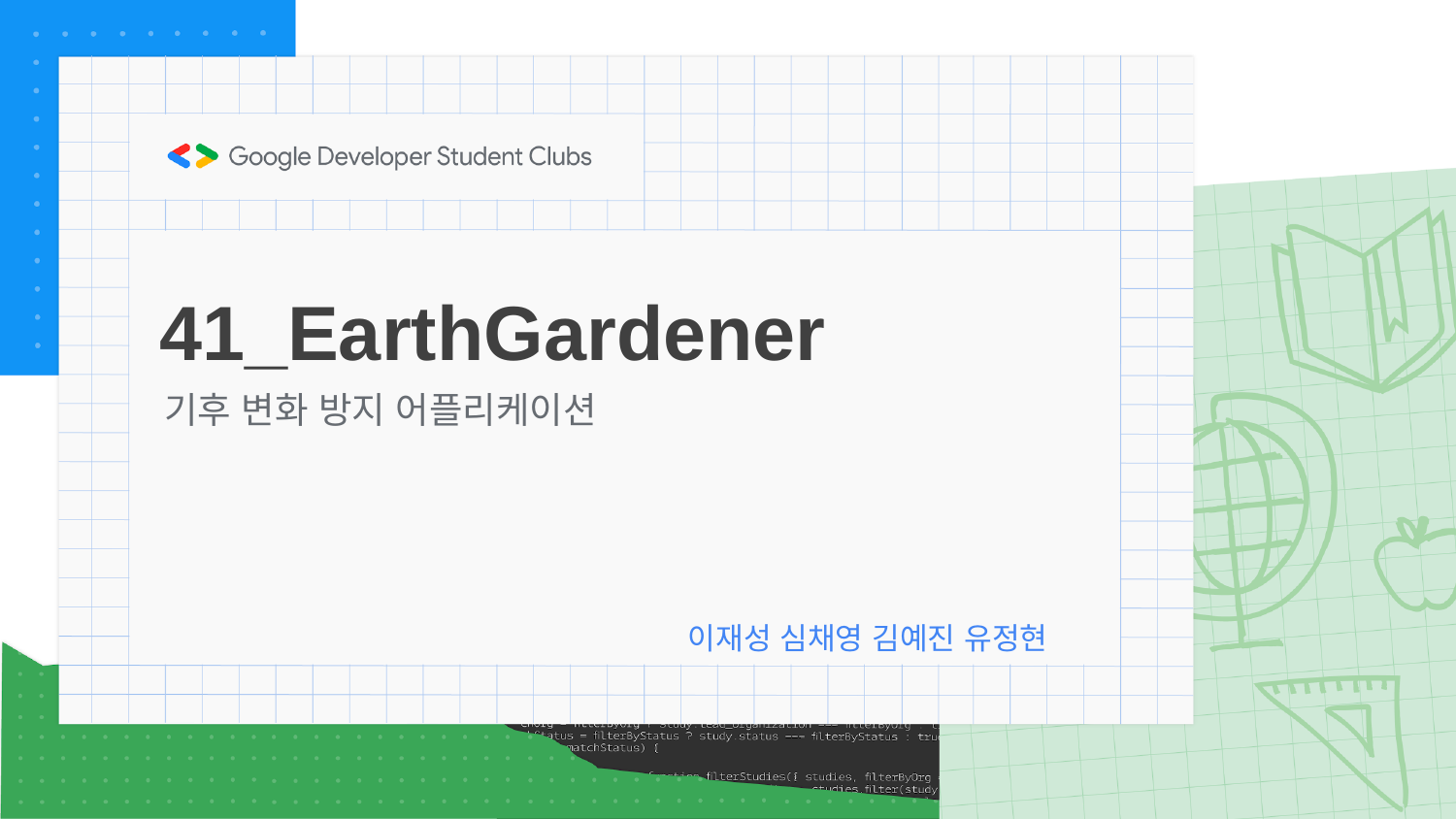

# 41_EarthGardener
기후 변화 방지 어플리케이션
이재성 심채영 김예진 유정현